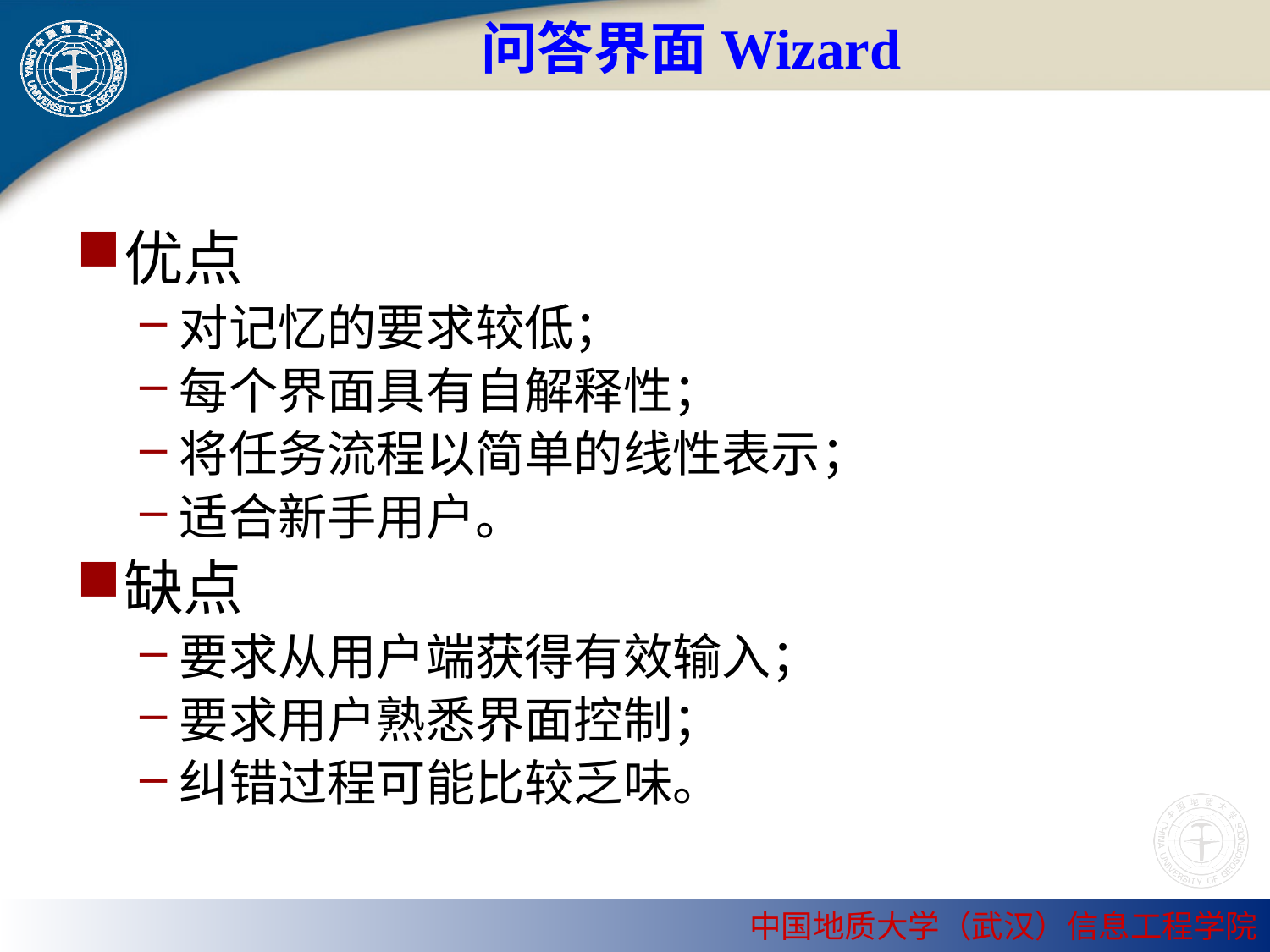

# 问答界面Wizard
优点
对记忆的要求较低；
每个界面具有自解释性；
将任务流程以简单的线性表示；
适合新手用户。
缺点
要求从用户端获得有效输入；
要求用户熟悉界面控制；
纠错过程可能比较乏味。